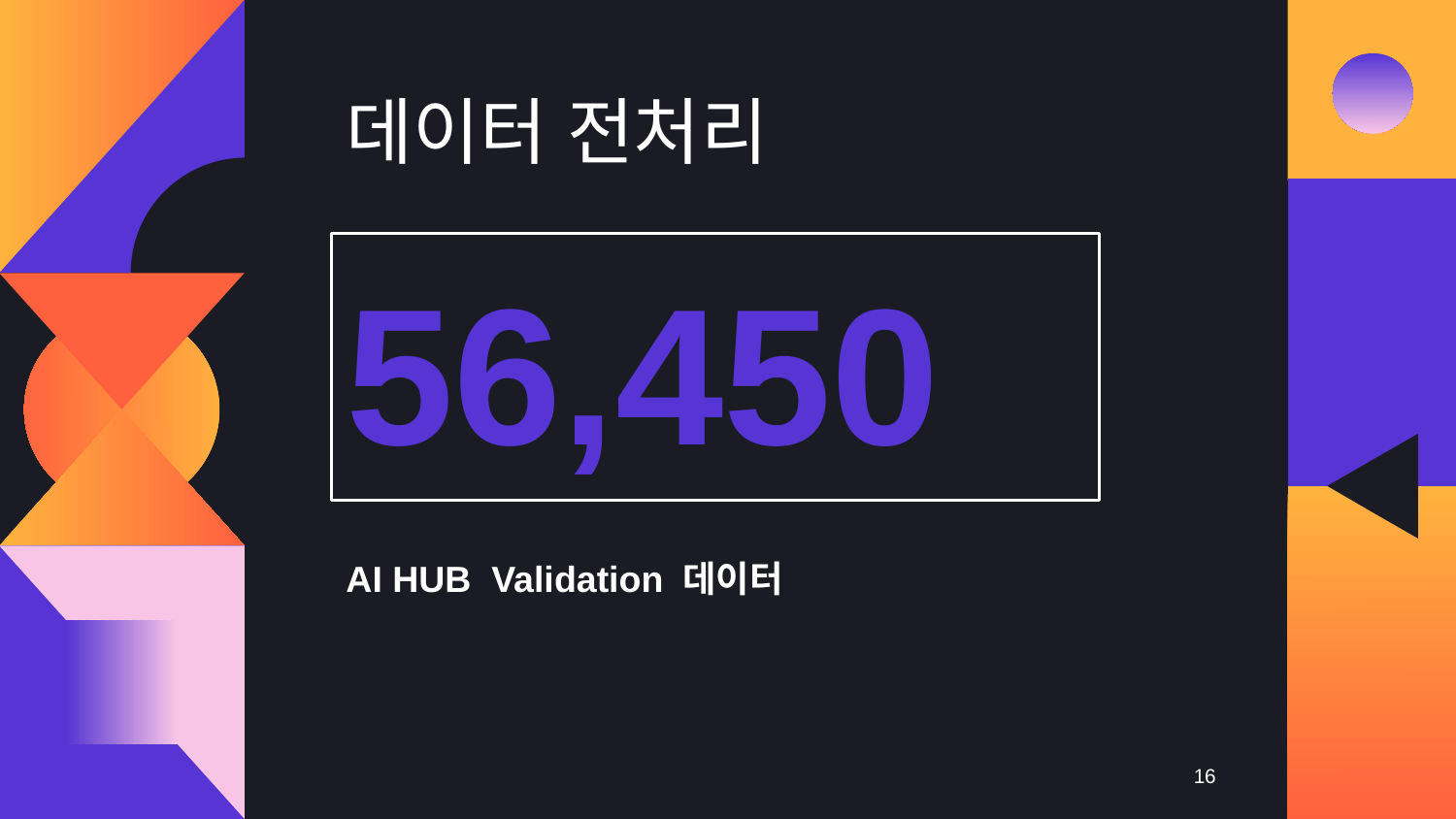

데이터 전처리
# 56,450
AI HUB  Validation 데이터